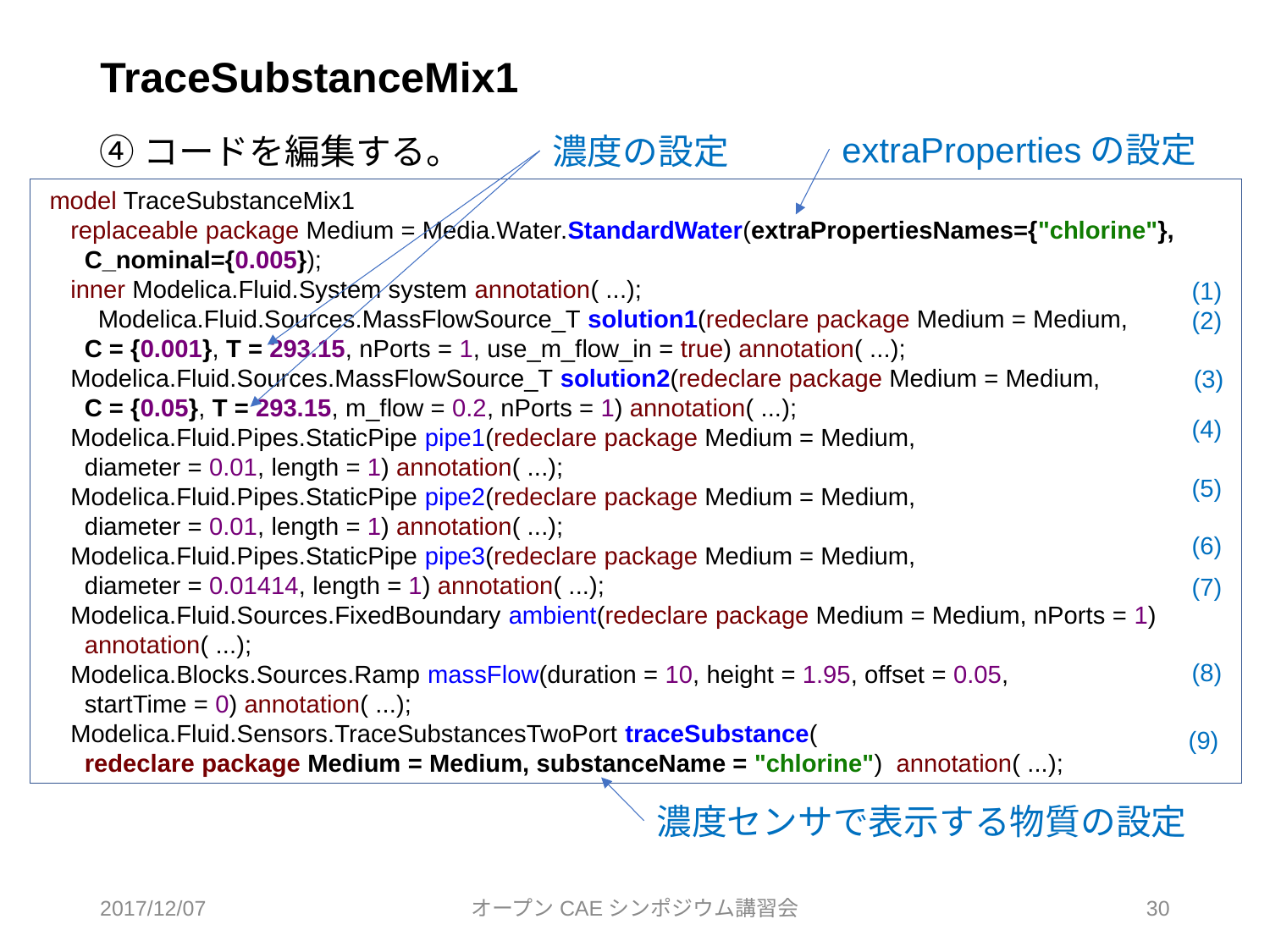

# TraceSubstanceMix1
extraPropertiesの設定
④コードを編集する。
濃度の設定
 model TraceSubstanceMix1
    replaceable package Medium = Media.Water.StandardWater(extraPropertiesNames={"chlorine"},
      C_nominal={0.005});
    inner Modelica.Fluid.System system annotation( ...);
　　Modelica.Fluid.Sources.MassFlowSource_T solution1(redeclare package Medium = Medium,
      C = {0.001}, T = 293.15, nPorts = 1, use_m_flow_in = true) annotation( ...);
    Modelica.Fluid.Sources.MassFlowSource_T solution2(redeclare package Medium = Medium,
      C = {0.05}, T = 293.15, m_flow = 0.2, nPorts = 1) annotation( ...);
    Modelica.Fluid.Pipes.StaticPipe pipe1(redeclare package Medium = Medium,
      diameter = 0.01, length = 1) annotation( ...);
    Modelica.Fluid.Pipes.StaticPipe pipe2(redeclare package Medium = Medium,
      diameter = 0.01, length = 1) annotation( ...);
    Modelica.Fluid.Pipes.StaticPipe pipe3(redeclare package Medium = Medium,
      diameter = 0.01414, length = 1) annotation( ...);
    Modelica.Fluid.Sources.FixedBoundary ambient(redeclare package Medium = Medium, nPorts = 1)
      annotation( ...);
    Modelica.Blocks.Sources.Ramp massFlow(duration = 10, height = 1.95, offset = 0.05,
      startTime = 0) annotation( ...);
    Modelica.Fluid.Sensors.TraceSubstancesTwoPort traceSubstance(
      redeclare package Medium = Medium, substanceName = "chlorine")  annotation( ...);
(1)
(2)
(3)
(4)
(5)
(6)
(7)
(8)
(9)
濃度センサで表示する物質の設定
2017/12/07
オープンCAEシンポジウム講習会
30